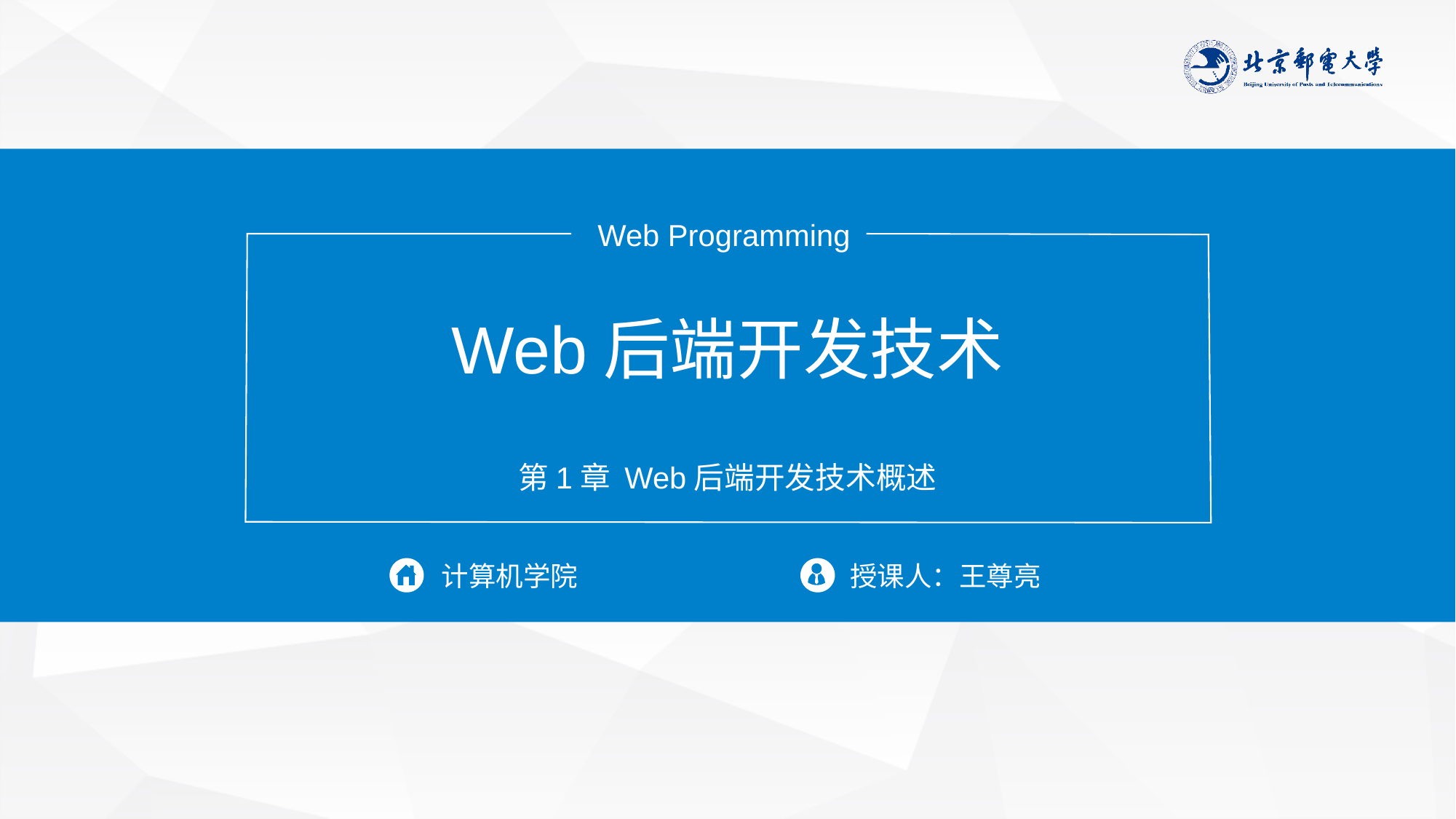

Web Programming

Web后端开发技术
第1章 Web后端开发技术概述
计算机学院
授课人：王尊亮